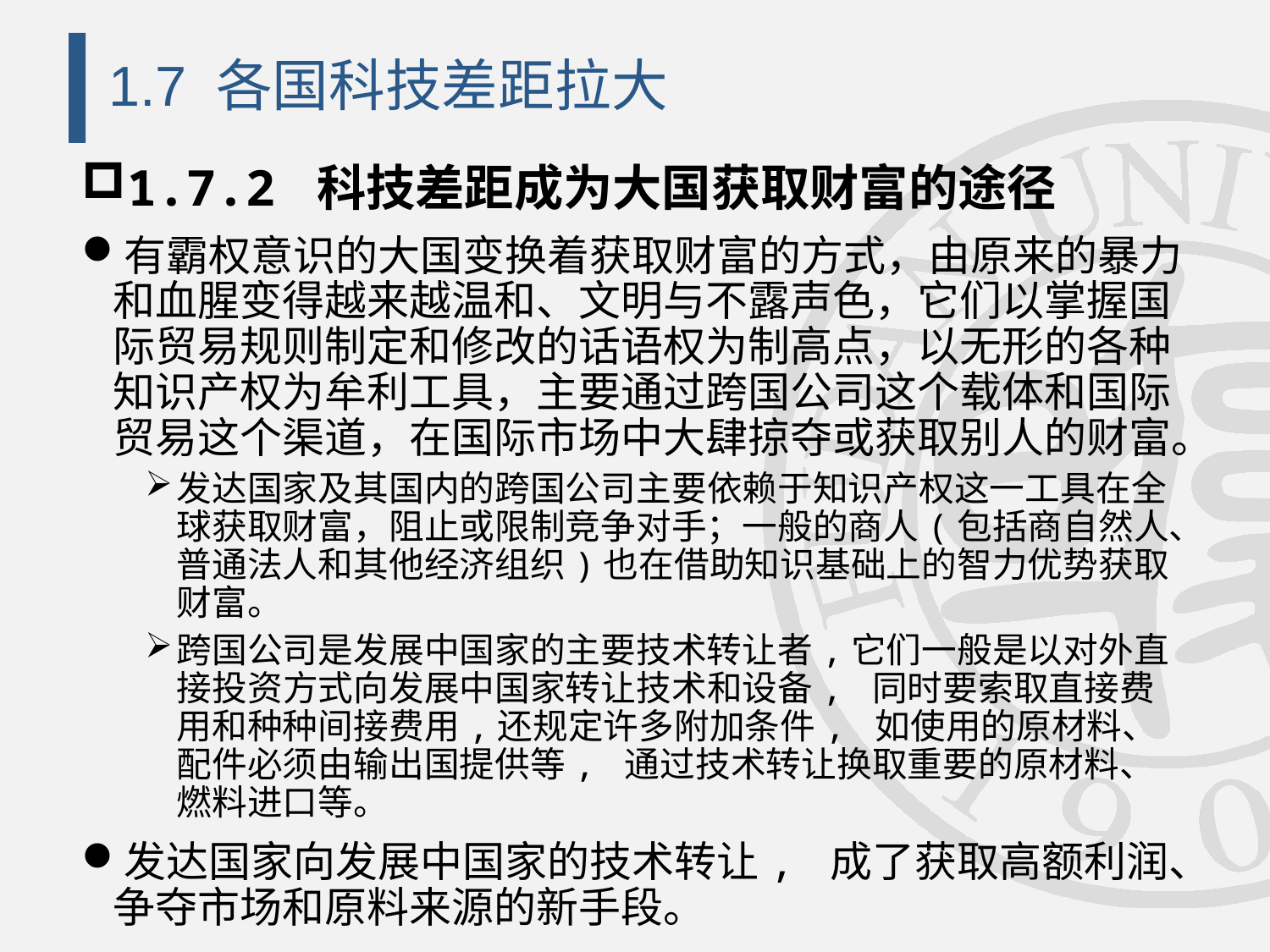

# 1.7 各国科技差距拉大
1.7.2 科技差距成为大国获取财富的途径
有霸权意识的大国变换着获取财富的方式，由原来的暴力和血腥变得越来越温和、文明与不露声色，它们以掌握国际贸易规则制定和修改的话语权为制高点，以无形的各种知识产权为牟利工具，主要通过跨国公司这个载体和国际贸易这个渠道，在国际市场中大肆掠夺或获取别人的财富。
发达国家及其国内的跨国公司主要依赖于知识产权这一工具在全球获取财富，阻止或限制竞争对手；一般的商人(包括商自然人、普通法人和其他经济组织)也在借助知识基础上的智力优势获取财富。
跨国公司是发展中国家的主要技术转让者,它们一般是以对外直接投资方式向发展中国家转让技术和设备, 同时要索取直接费用和种种间接费用,还规定许多附加条件, 如使用的原材料、配件必须由输出国提供等, 通过技术转让换取重要的原材料、燃料进口等。
发达国家向发展中国家的技术转让, 成了获取高额利润、争夺市场和原料来源的新手段。